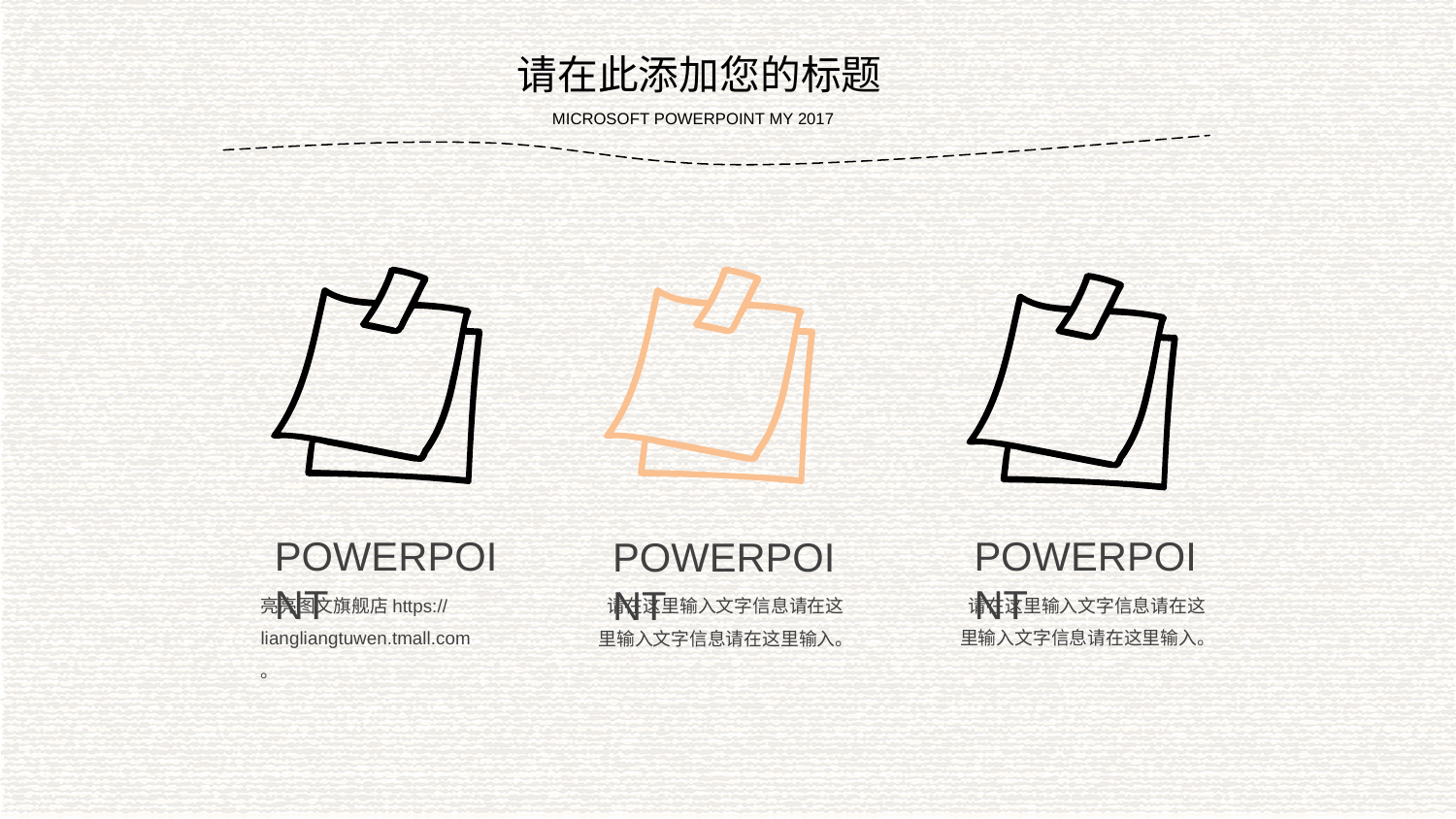

请在此添加您的标题
MICROSOFT POWERPOINT MY 2017

POWERPOINT
POWERPOINT
POWERPOINT
亮亮图文旗舰店https://liangliangtuwen.tmall.com
。
 请在这里输入文字信息请在这里输入文字信息请在这里输入。
 请在这里输入文字信息请在这里输入文字信息请在这里输入。